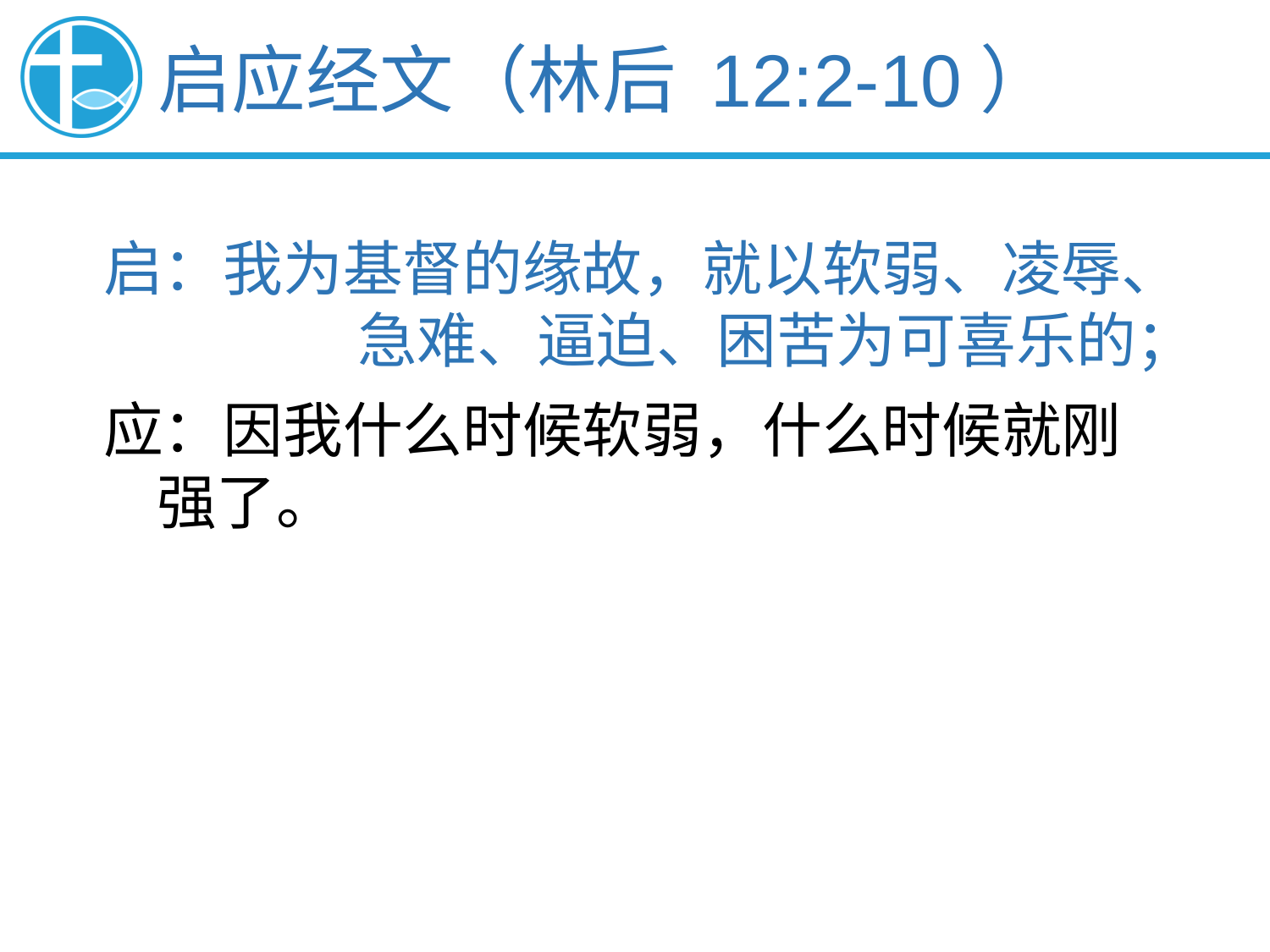

启应经文（林后 12:2-10）
启：我为基督的缘故，就以软弱、凌辱、		急难、逼迫、困苦为可喜乐的；
应：因我什么时候软弱，什么时候就刚
    强了。